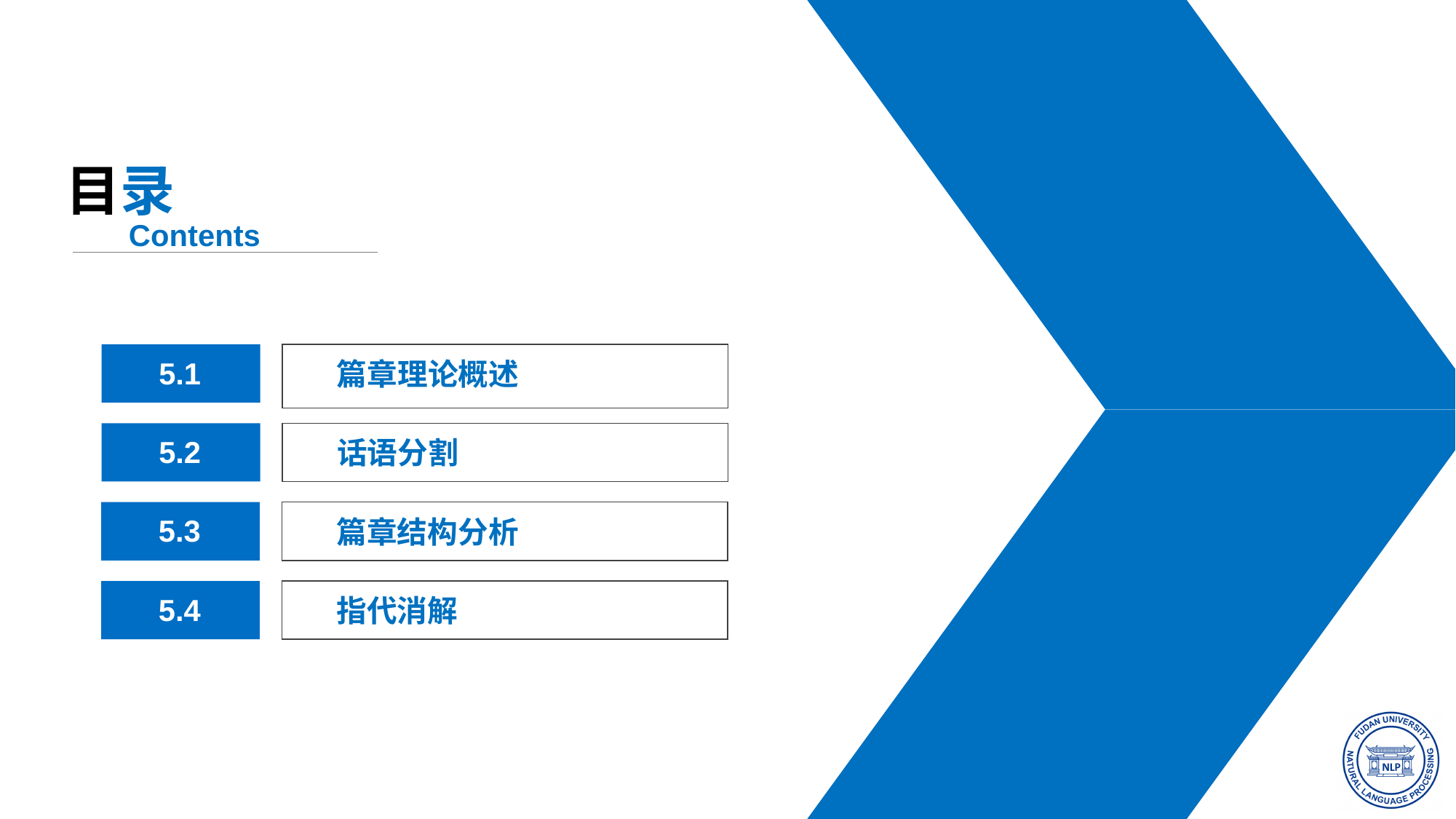

目录
Contents

篇章理论概述

5.1

5.2

话语分割

5.3

篇章结构分析

5.4

指代消解
2